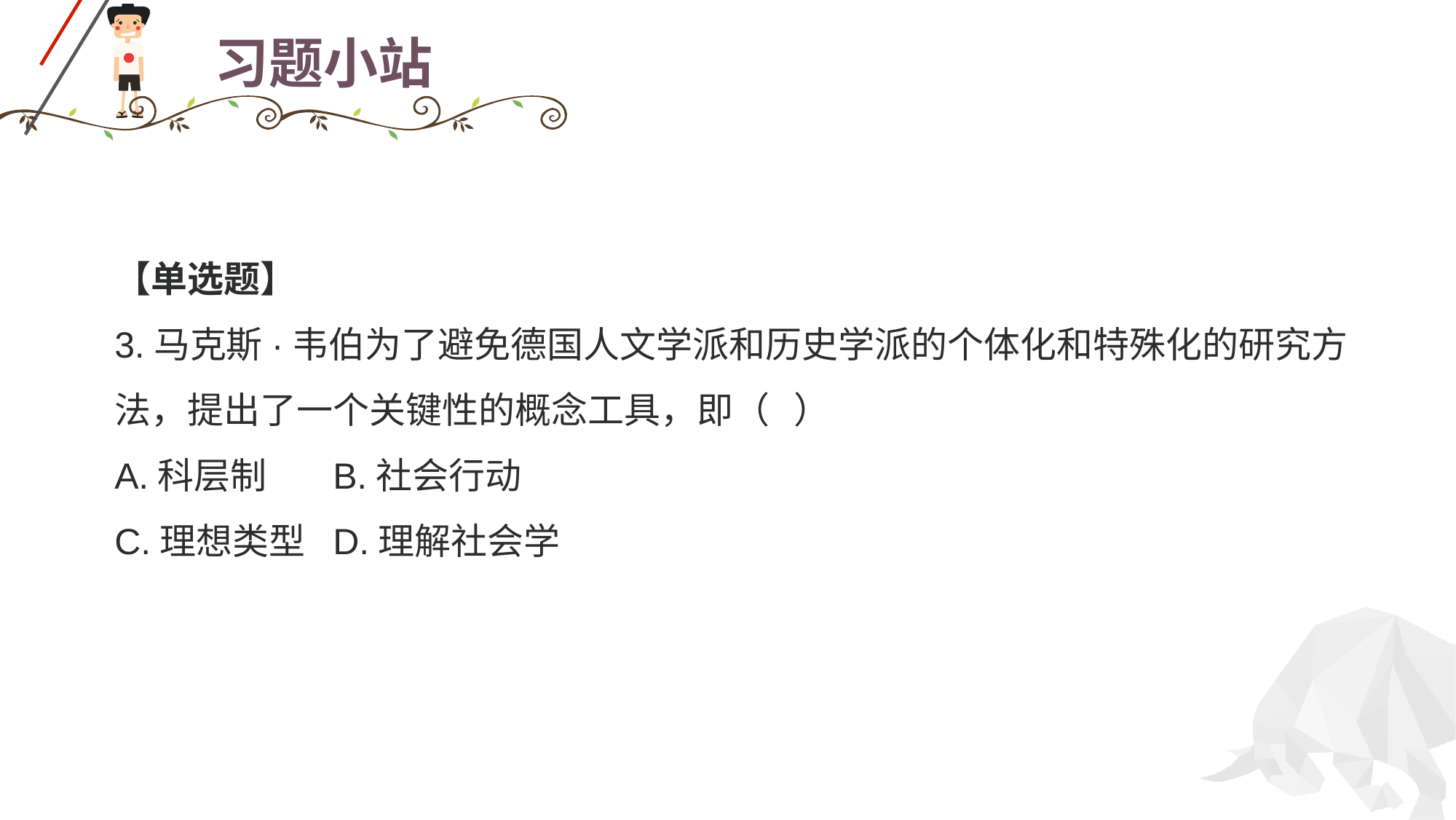

# 习题小站

【单选题】
3.马克斯·韦伯为了避免德国人文学派和历史学派的个体化和特殊化的研究方法，提出了一个关键性的概念工具，即（   ）
A.科层制	B.社会行动
C.理想类型	D.理解社会学